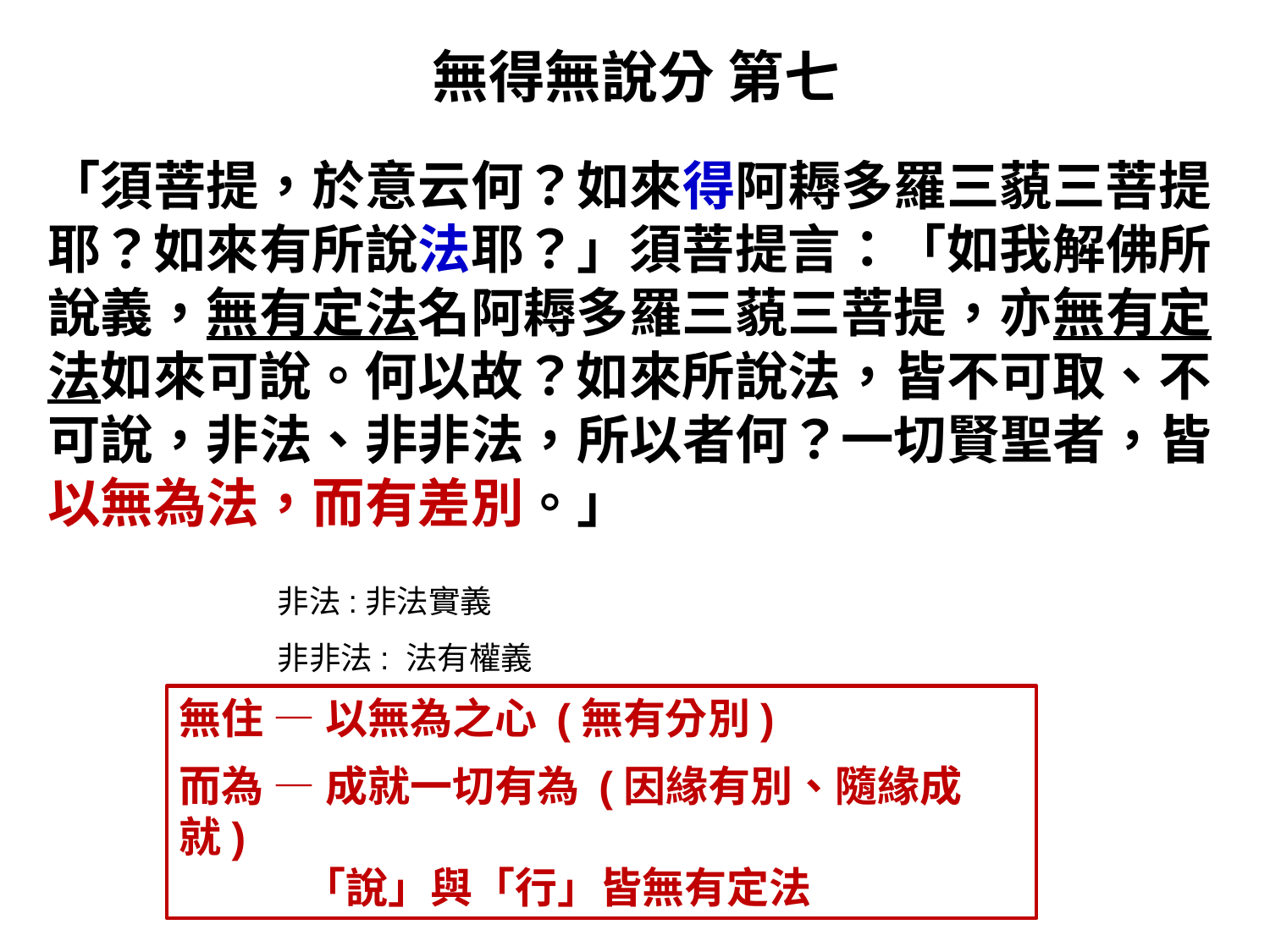

# 無得無說分 第七
「須菩提，於意云何？如來得阿耨多羅三藐三菩提耶？如來有所說法耶？」須菩提言：「如我解佛所說義，無有定法名阿耨多羅三藐三菩提，亦無有定法如來可說。何以故？如來所說法，皆不可取、不可說，非法、非非法，所以者何？一切賢聖者，皆以無為法，而有差別。」
非法:非法實義
非非法: 法有權義
無住 — 以無為之心 (無有分別)

而為 — 成就一切有為 (因緣有別、隨緣成就)
            「說」與「行」皆無有定法